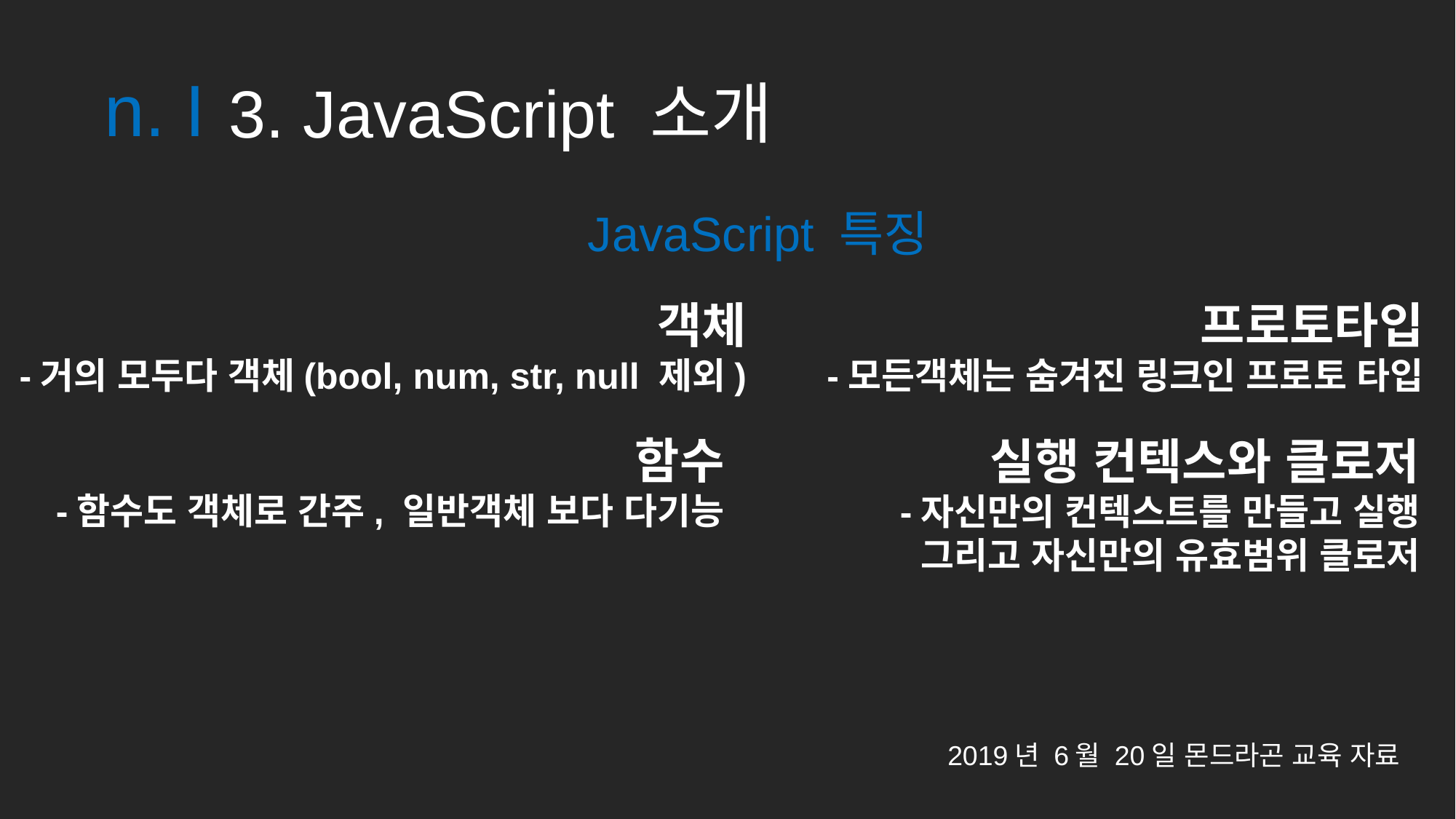

n. I
3. JavaScript 소개
JavaScript 특징
프로토타입
-모든객체는 숨겨진 링크인 프로토 타입
객체
-거의 모두다 객체(bool, num, str, null 제외)
함수
-함수도 객체로 간주, 일반객체 보다 다기능
실행 컨텍스와 클로저
-자신만의 컨텍스트를 만들고 실행
그리고 자신만의 유효범위 클로저
2019년 6월 20일 몬드라곤 교육 자료